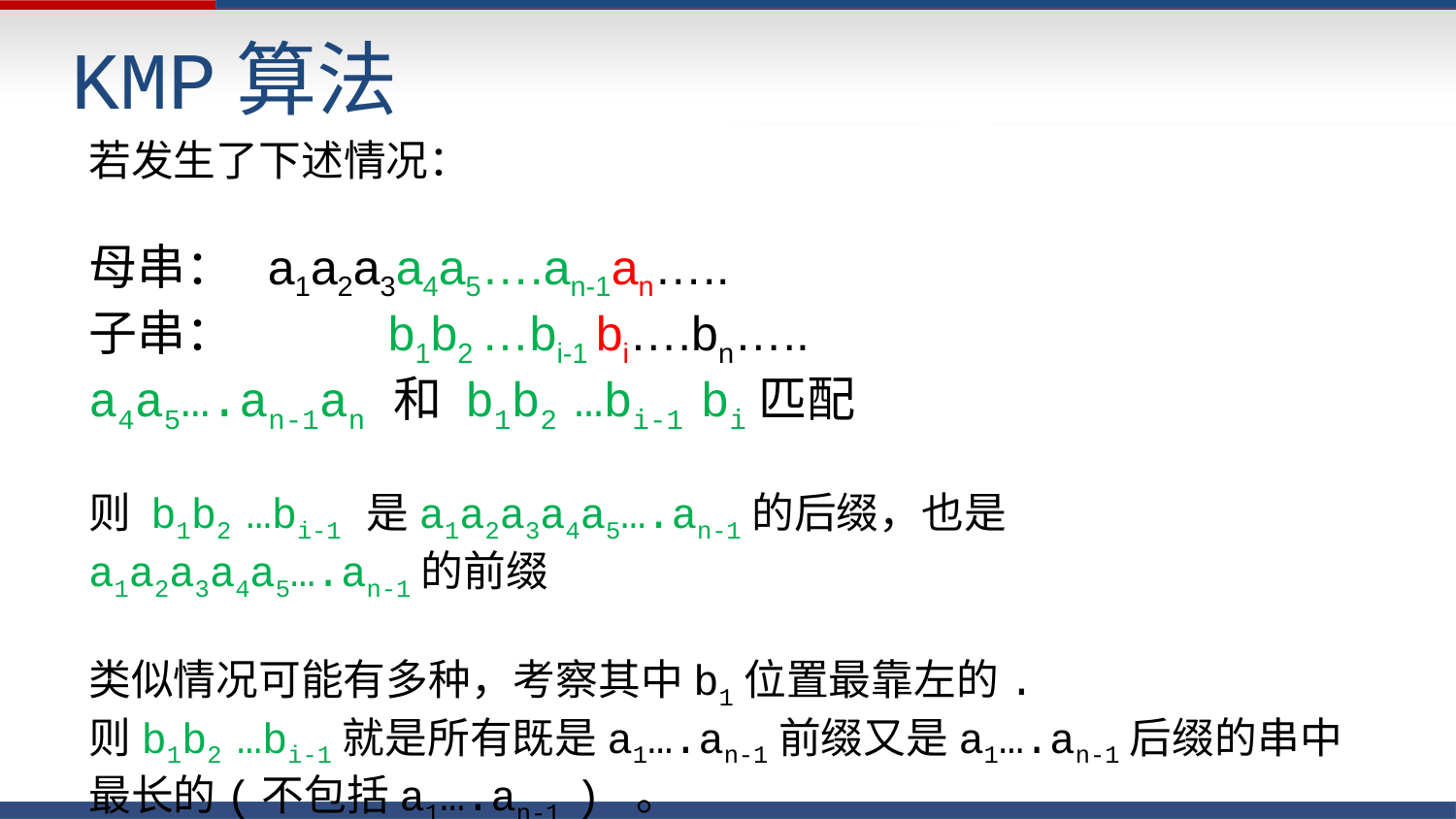

# KMP算法
若发生了下述情况：

母串：  a1a2a3a4a5….an-1an…..
子串：             b1b2 …bi-1 bi….bn…..
a4a5….an-1an 和 b1b2 …bi-1 bi匹配

则 b1b2 …bi-1 是a1a2a3a4a5….an-1的后缀，也是
a1a2a3a4a5….an-1的前缀

类似情况可能有多种，考察其中b1位置最靠左的.
则b1b2 …bi-1就是所有既是a1….an-1前缀又是a1….an-1后缀的串中最长的(不包括a1….an-1 ) 。